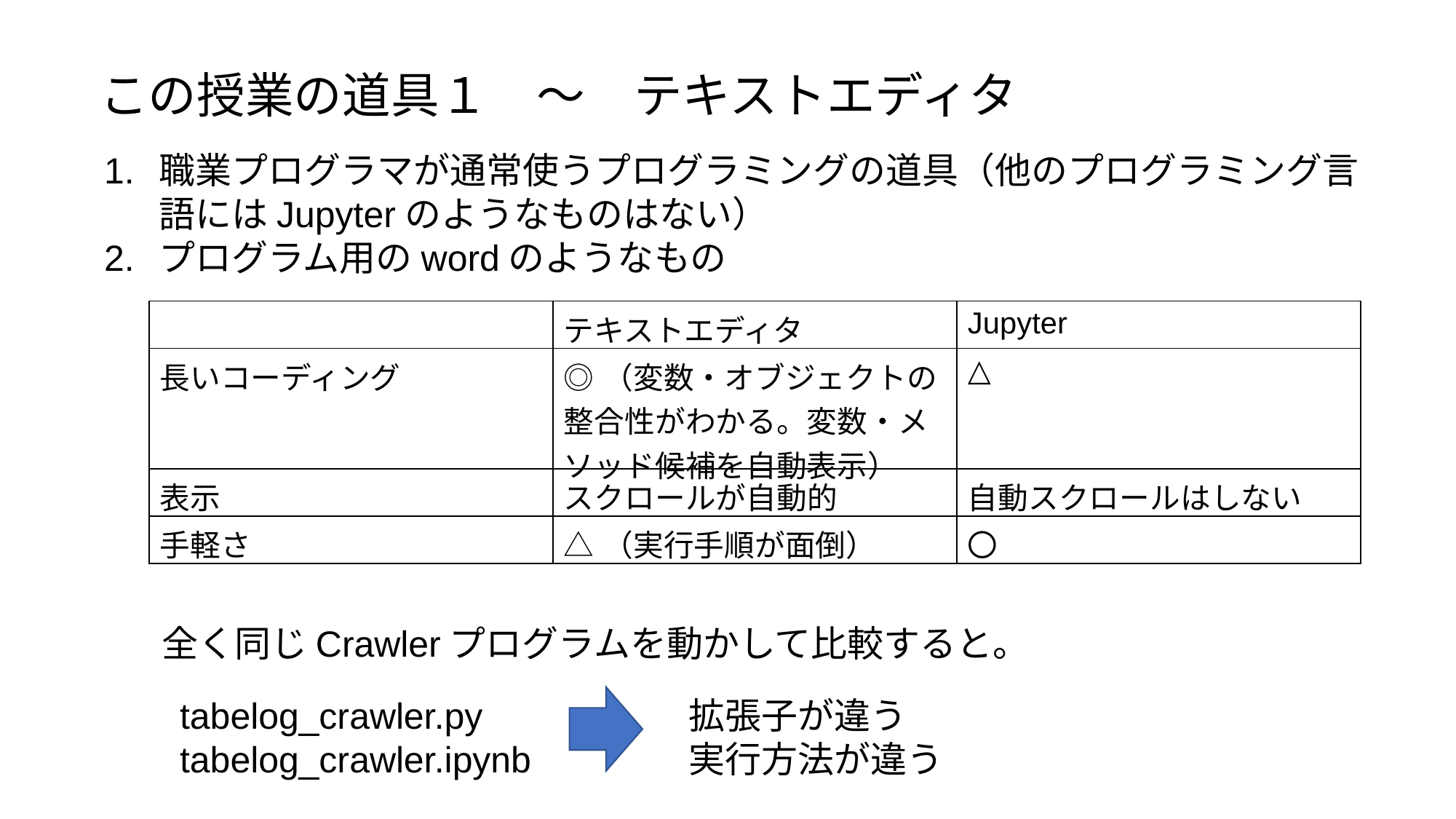

この授業の道具１　～　テキストエディタ
職業プログラマが通常使うプログラミングの道具（他のプログラミング言語にはJupyterのようなものはない）
プログラム用のwordのようなもの
|  | テキストエディタ | Jupyter |
| --- | --- | --- |
| 長いコーディング | ◎（変数・オブジェクトの整合性がわかる。変数・メソッド候補を自動表示） | △ |
| 表示 | スクロールが自動的 | 自動スクロールはしない |
| 手軽さ | △（実行手順が面倒） | 〇 |
全く同じCrawlerプログラムを動かして比較すると。

拡張子が違う
実行方法が違う
tabelog_crawler.py
tabelog_crawler.ipynb